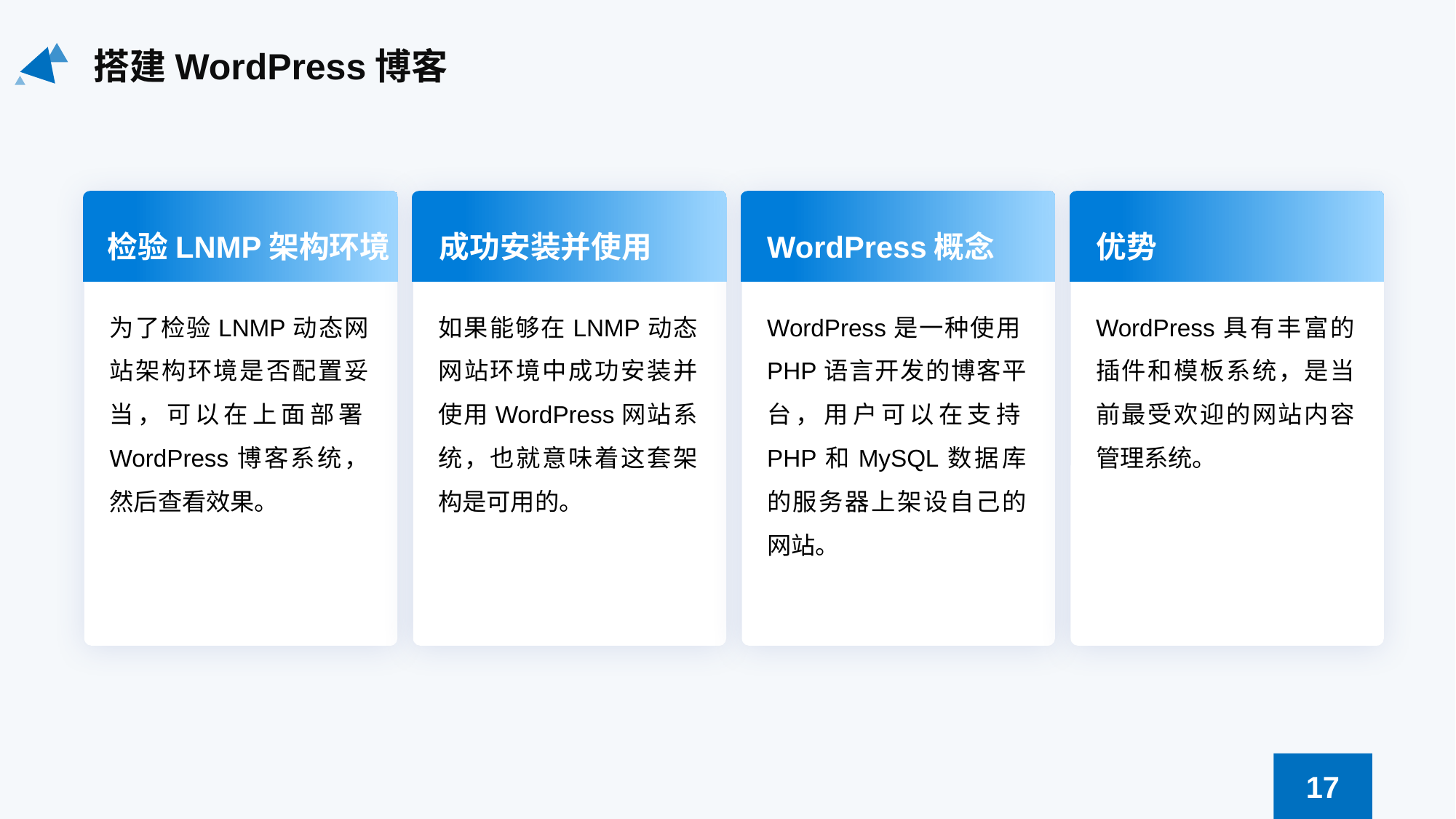

搭建WordPress博客

检验LNMP架构环境
成功安装并使用
WordPress概念
优势
为了检验LNMP动态网站架构环境是否配置妥当，可以在上面部署WordPress博客系统，然后查看效果。
如果能够在LNMP动态网站环境中成功安装并使用WordPress网站系统，也就意味着这套架构是可用的。
WordPress是一种使用PHP语言开发的博客平台，用户可以在支持PHP和MySQL数据库的服务器上架设自己的网站。
WordPress具有丰富的插件和模板系统，是当前最受欢迎的网站内容管理系统。

17